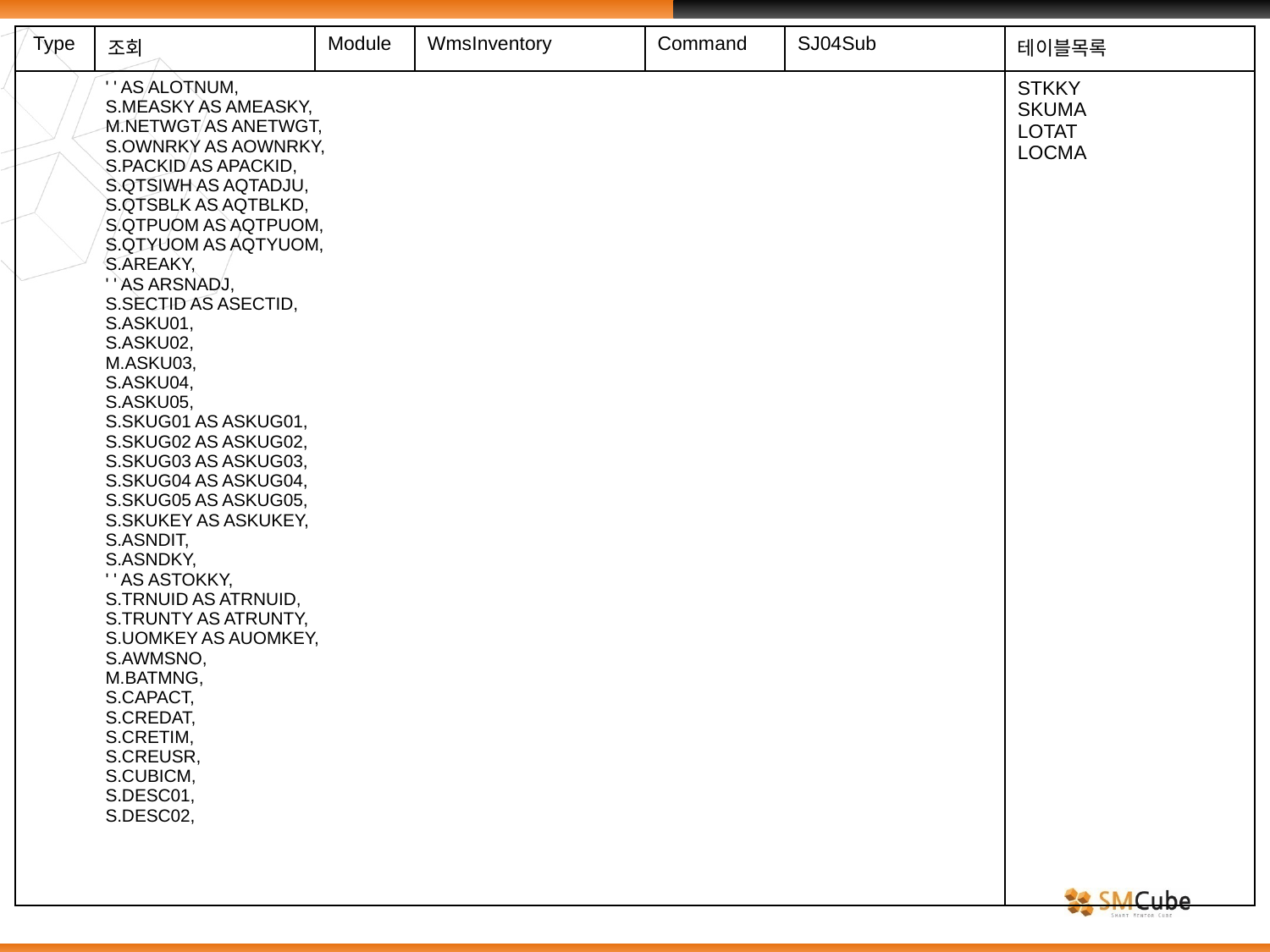

| Type | 조회 | Module | WmsInventory | Command | SJ04Sub | 테이블목록 |
| --- | --- | --- | --- | --- | --- | --- |
| ' ' AS ALOTNUM, S.MEASKY AS AMEASKY, M.NETWGT AS ANETWGT, S.OWNRKY AS AOWNRKY, S.PACKID AS APACKID, S.QTSIWH AS AQTADJU, S.QTSBLK AS AQTBLKD, S.QTPUOM AS AQTPUOM, S.QTYUOM AS AQTYUOM, S.AREAKY, ' ' AS ARSNADJ, S.SECTID AS ASECTID, S.ASKU01, S.ASKU02, M.ASKU03, S.ASKU04, S.ASKU05, S.SKUG01 AS ASKUG01, S.SKUG02 AS ASKUG02, S.SKUG03 AS ASKUG03, S.SKUG04 AS ASKUG04, S.SKUG05 AS ASKUG05, S.SKUKEY AS ASKUKEY, S.ASNDIT, S.ASNDKY, ' ' AS ASTOKKY, S.TRNUID AS ATRNUID, S.TRUNTY AS ATRUNTY, S.UOMKEY AS AUOMKEY, S.AWMSNO, M.BATMNG, S.CAPACT, S.CREDAT, S.CRETIM, S.CREUSR, S.CUBICM, S.DESC01, S.DESC02, |  |  |  |  |  | STKKY SKUMA LOTAT LOCMA |